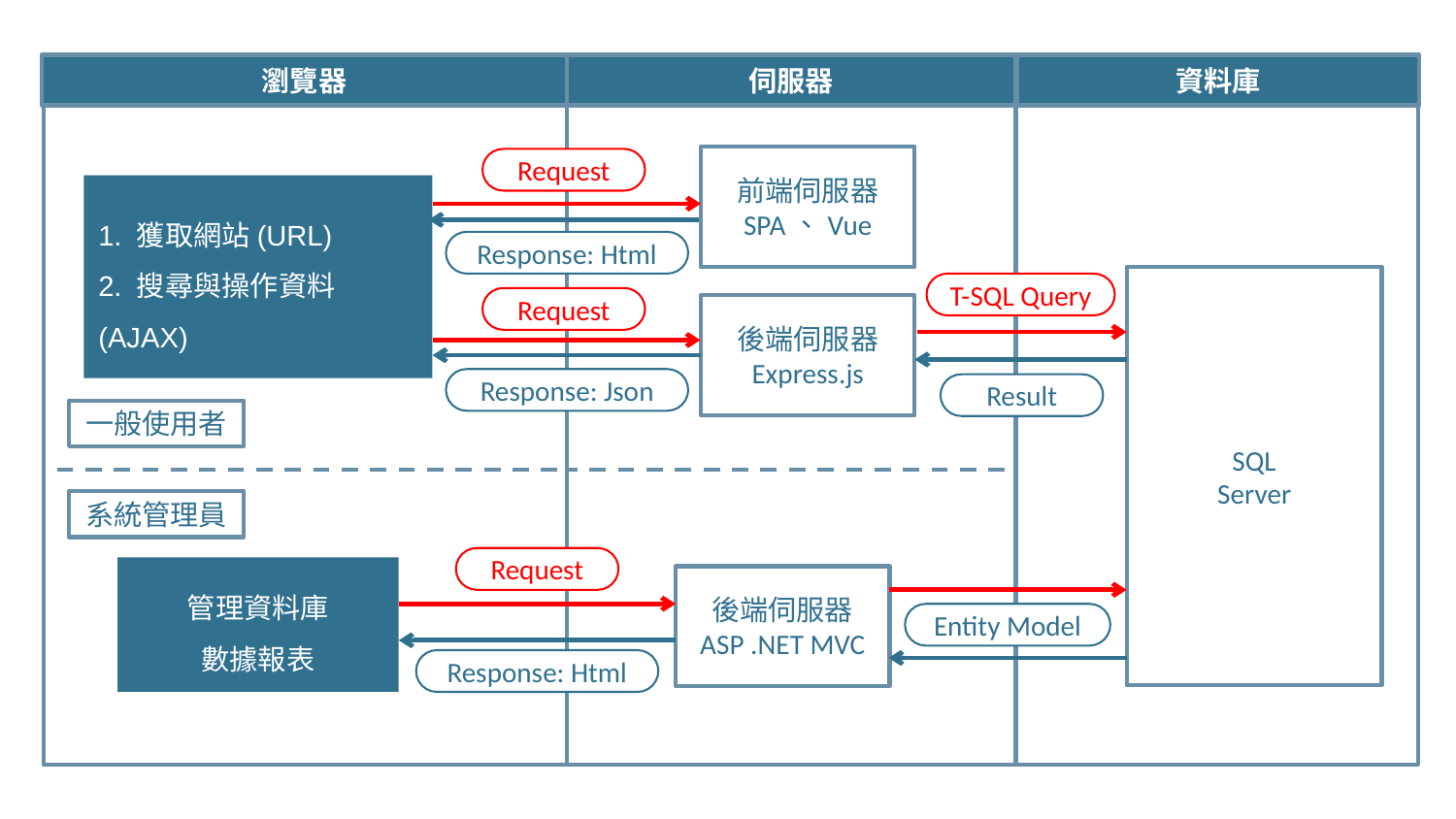

瀏覽器
伺服器
資料庫

前端伺服器
SPA、Vue
Request
1. 獲取網站(URL)
2. 搜尋與操作資料(AJAX)
Response: Html
Domain name不同
跨網域
CORS事件
開放白名單
SQL
Server
T-SQL Query
Request
後端伺服器
Express.js
Response: Json
Result
一般使用者

系統管理員
Request
管理資料庫
數據報表
後端伺服器
ASP .NET MVC
Entity Model
Response: Html